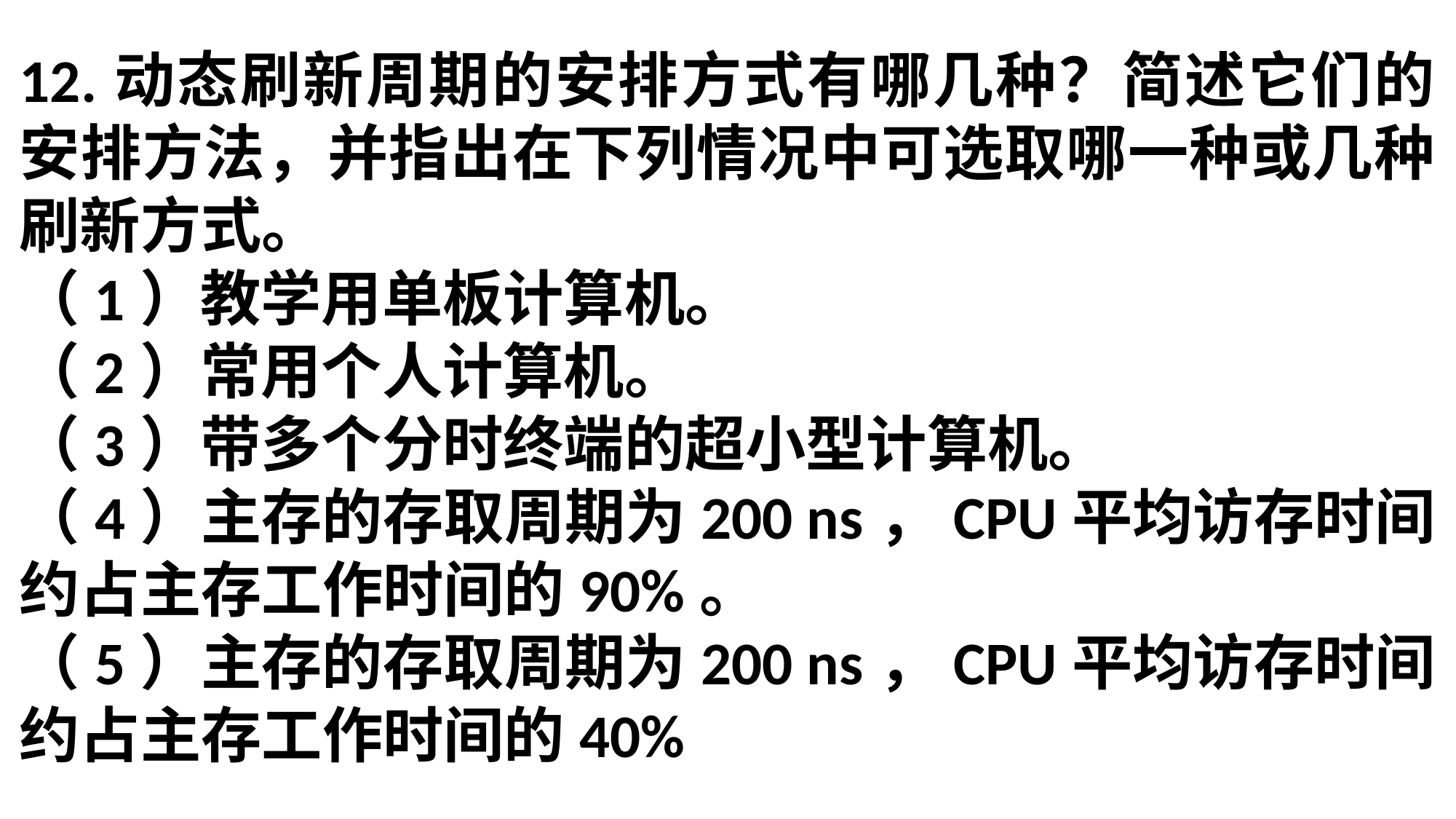

12.动态刷新周期的安排方式有哪几种？简述它们的安排方法，并指出在下列情况中可选取哪一种或几种刷新方式。
（1）教学用单板计算机。
（2）常用个人计算机。
（3）带多个分时终端的超小型计算机。
（4）主存的存取周期为200 ns，CPU平均访存时间约占主存工作时间的90%。
（5）主存的存取周期为200 ns，CPU平均访存时间约占主存工作时间的40%